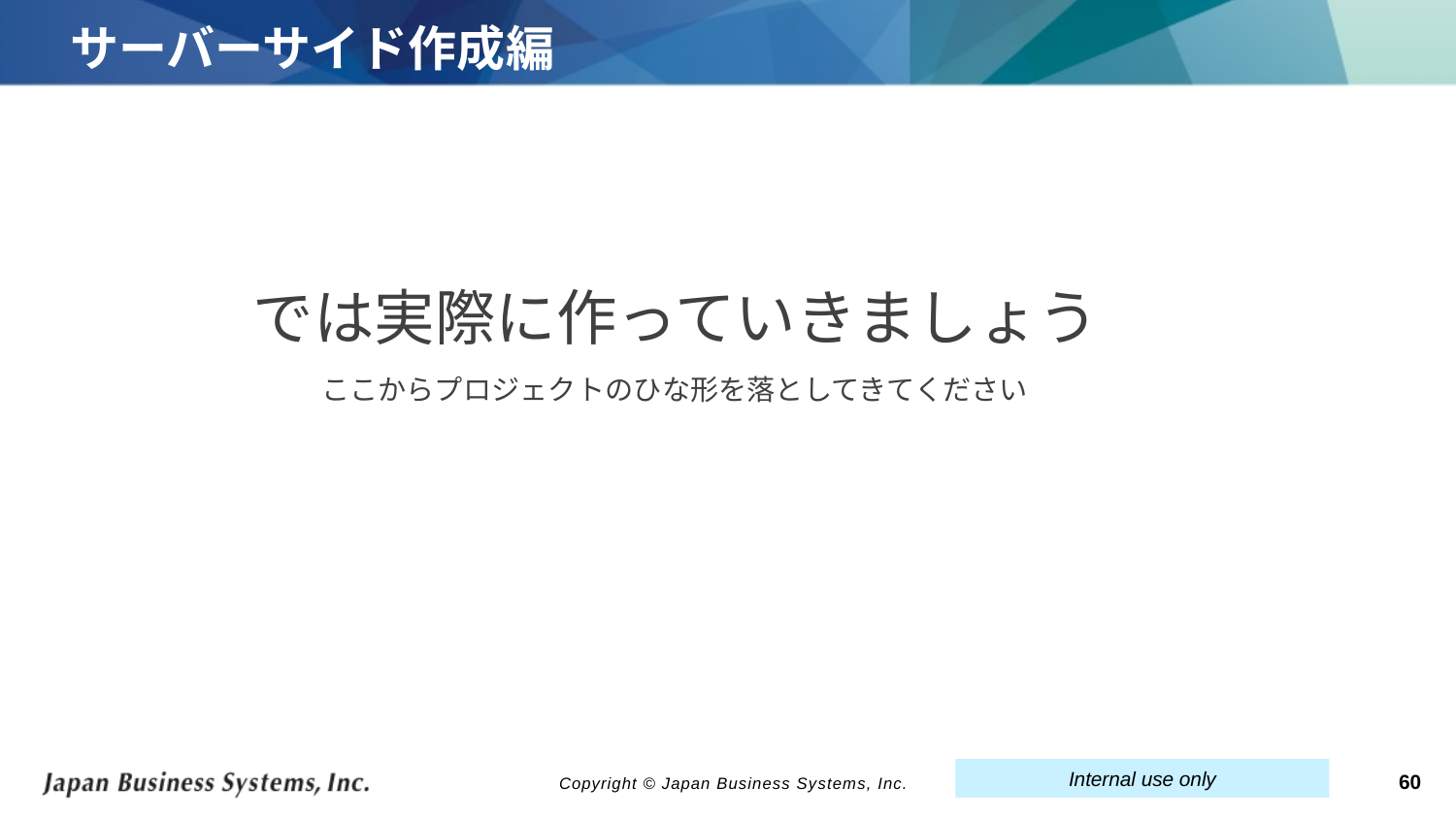

# サーバーサイド作成編
では実際に作っていきましょう
ここからプロジェクトのひな形を落としてきてください